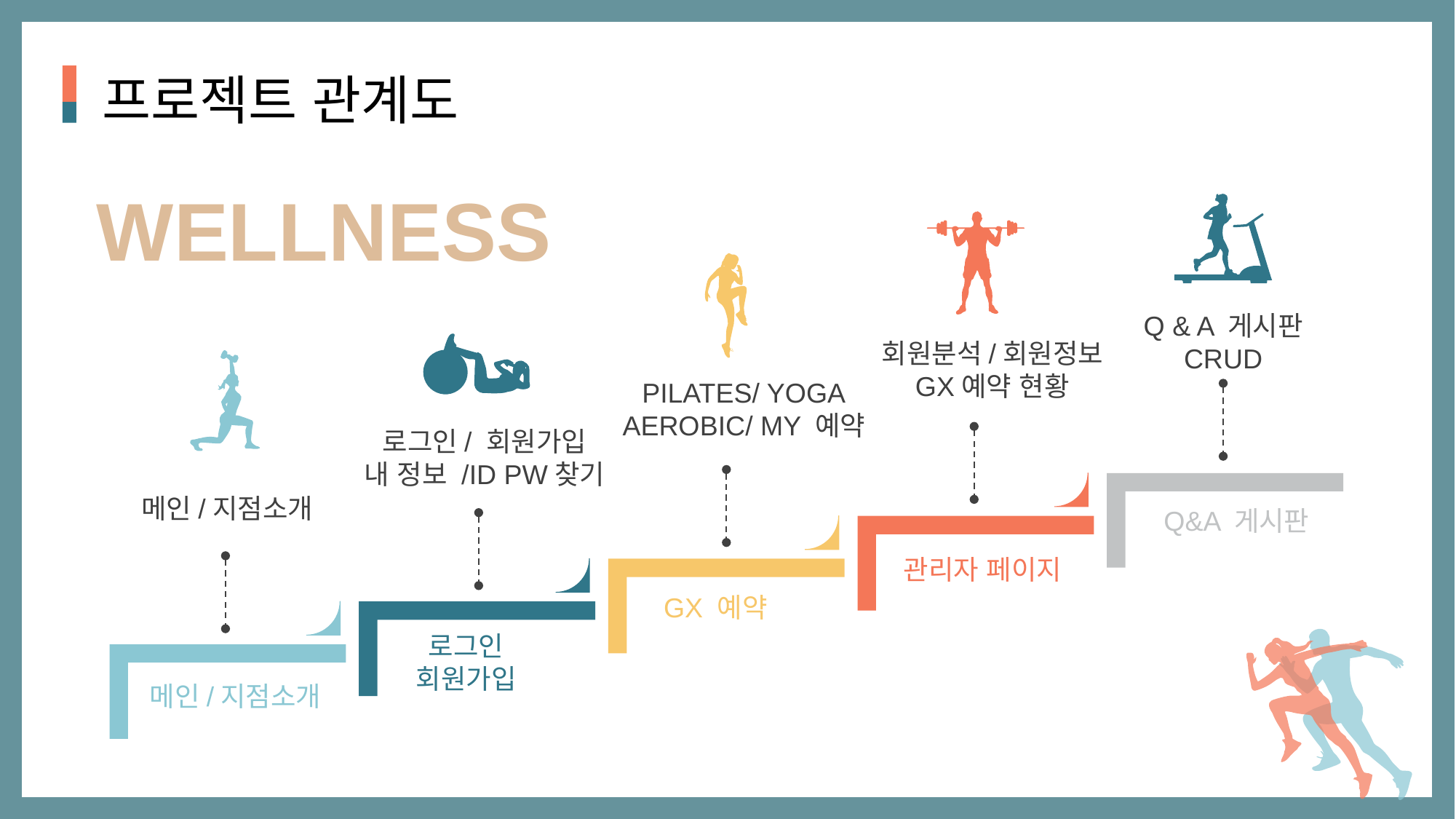

프로젝트 관계도

WELLNESS

Q & A 게시판
CRUD
회원분석/회원정보
GX예약 현황

PILATES/ YOGA
AEROBIC/ MY 예약
로그인/ 회원가입
내 정보 /ID PW찾기

메인/지점소개
Q&A 게시판

관리자 페이지
GX 예약
로그인 회원가입

메인/지점소개